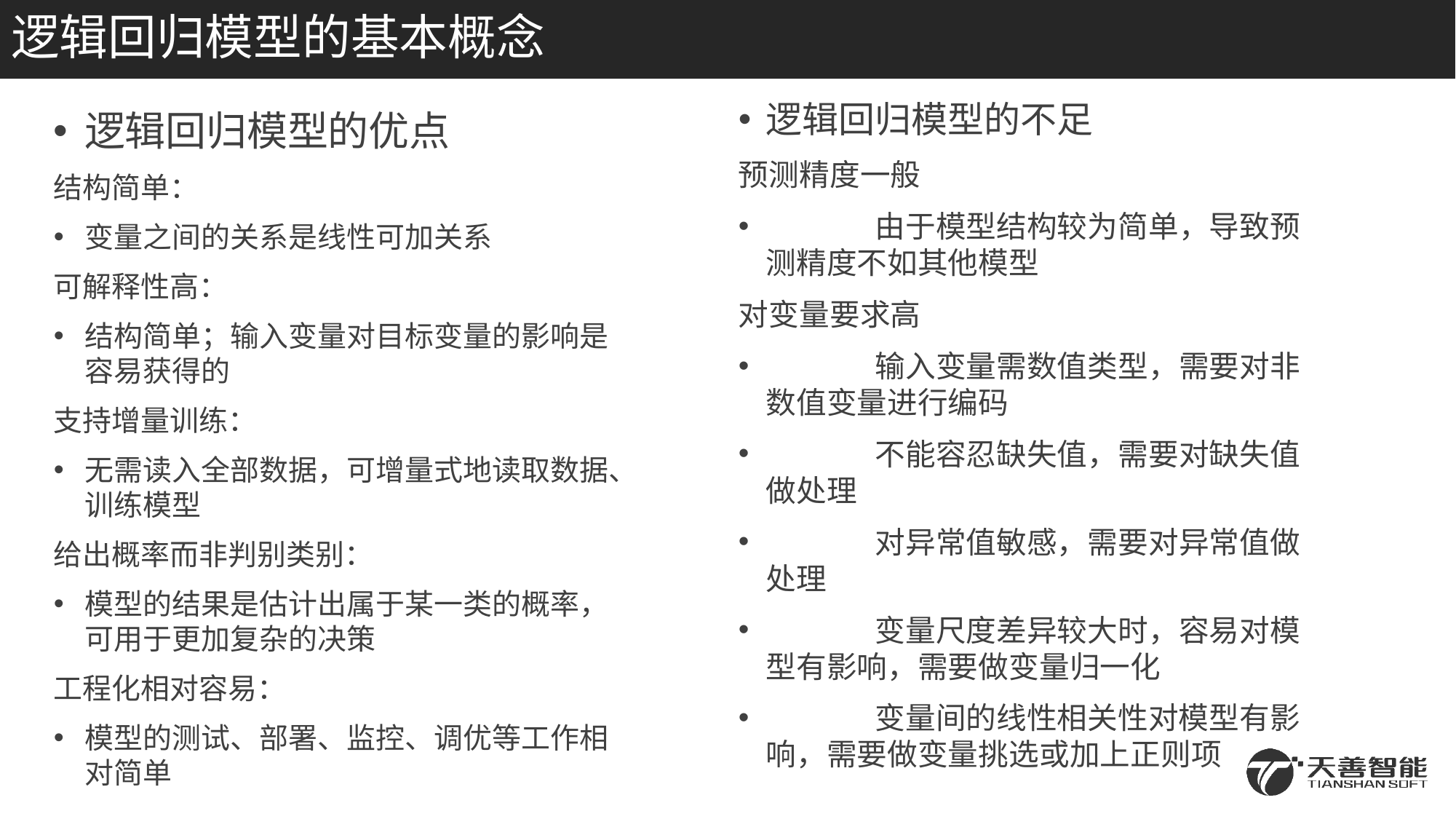

# 逻辑回归模型的基本概念
逻辑回归模型的不足
预测精度一般
	由于模型结构较为简单，导致预测精度不如其他模型
对变量要求高
	输入变量需数值类型，需要对非数值变量进行编码
	不能容忍缺失值，需要对缺失值做处理
	对异常值敏感，需要对异常值做处理
	变量尺度差异较大时，容易对模型有影响，需要做变量归一化
	变量间的线性相关性对模型有影响，需要做变量挑选或加上正则项
逻辑回归模型的优点
结构简单：
变量之间的关系是线性可加关系
可解释性高：
结构简单；输入变量对目标变量的影响是容易获得的
支持增量训练：
无需读入全部数据，可增量式地读取数据、训练模型
给出概率而非判别类别：
模型的结果是估计出属于某一类的概率，可用于更加复杂的决策
工程化相对容易：
模型的测试、部署、监控、调优等工作相对简单